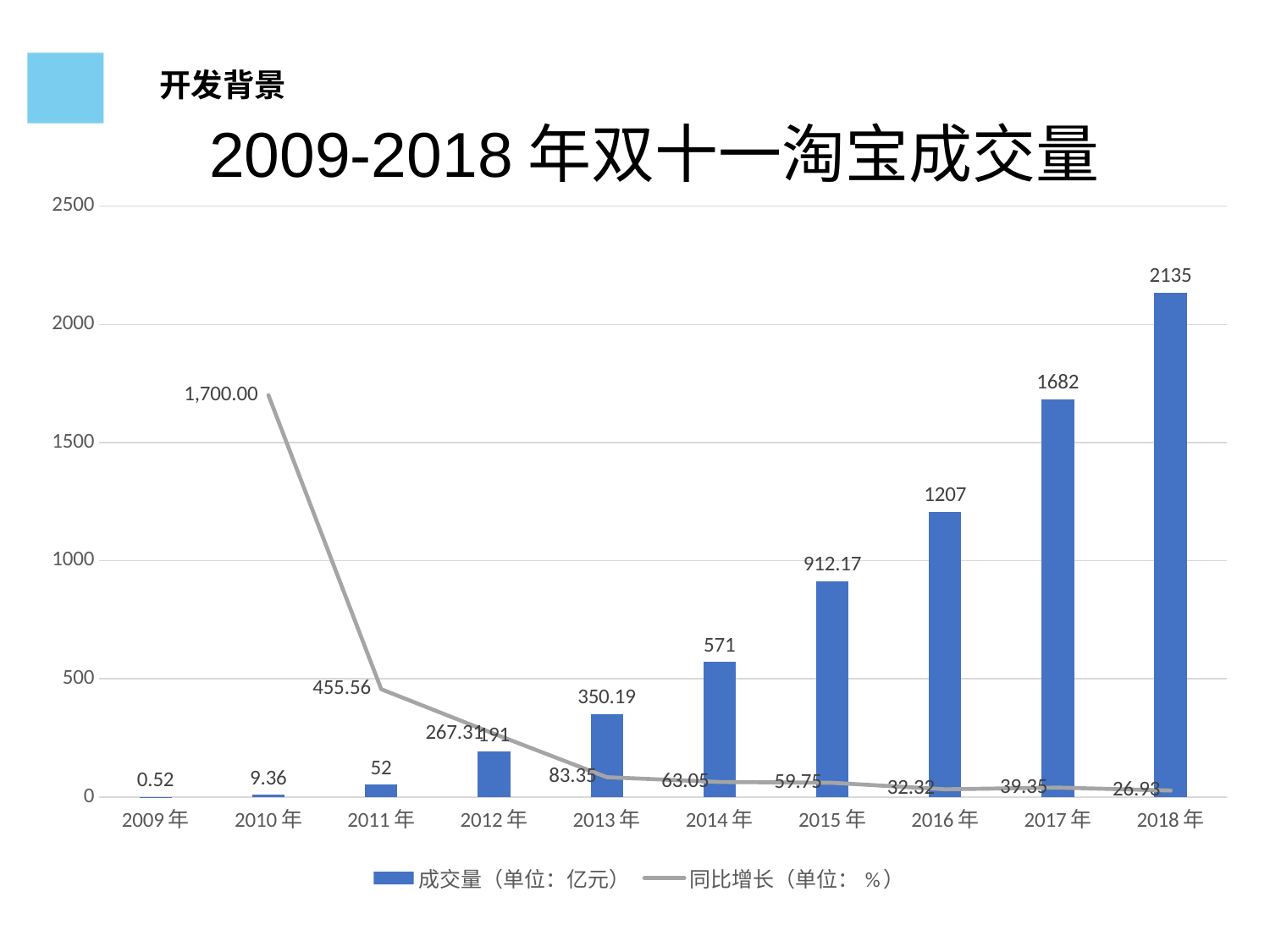

开发背景
2009-2018年双十一淘宝成交量

### Chart

| Category | 成交量（单位：亿元） | 同比增长（单位：%） |
|---|---|---|
| 2009年 | 0.52 | None |
| 2010年 | 9.36 | 1700.0 |
| 2011年 | 52.0 | 455.5555555555556 |
| 2012年 | 191.0 | 267.30769230769226 |
| 2013年 | 350.19 | 83.34554973821989 |
| 2014年 | 571.0 | 63.0543419286673 |
| 2015年 | 912.17 | 59.74956217162871 |
| 2016年 | 1207.0 | 32.321825975421255 |
| 2017年 | 1682.0 | 39.35376967688484 |
| 2018年 | 2135.0 | 26.932223543400713 |